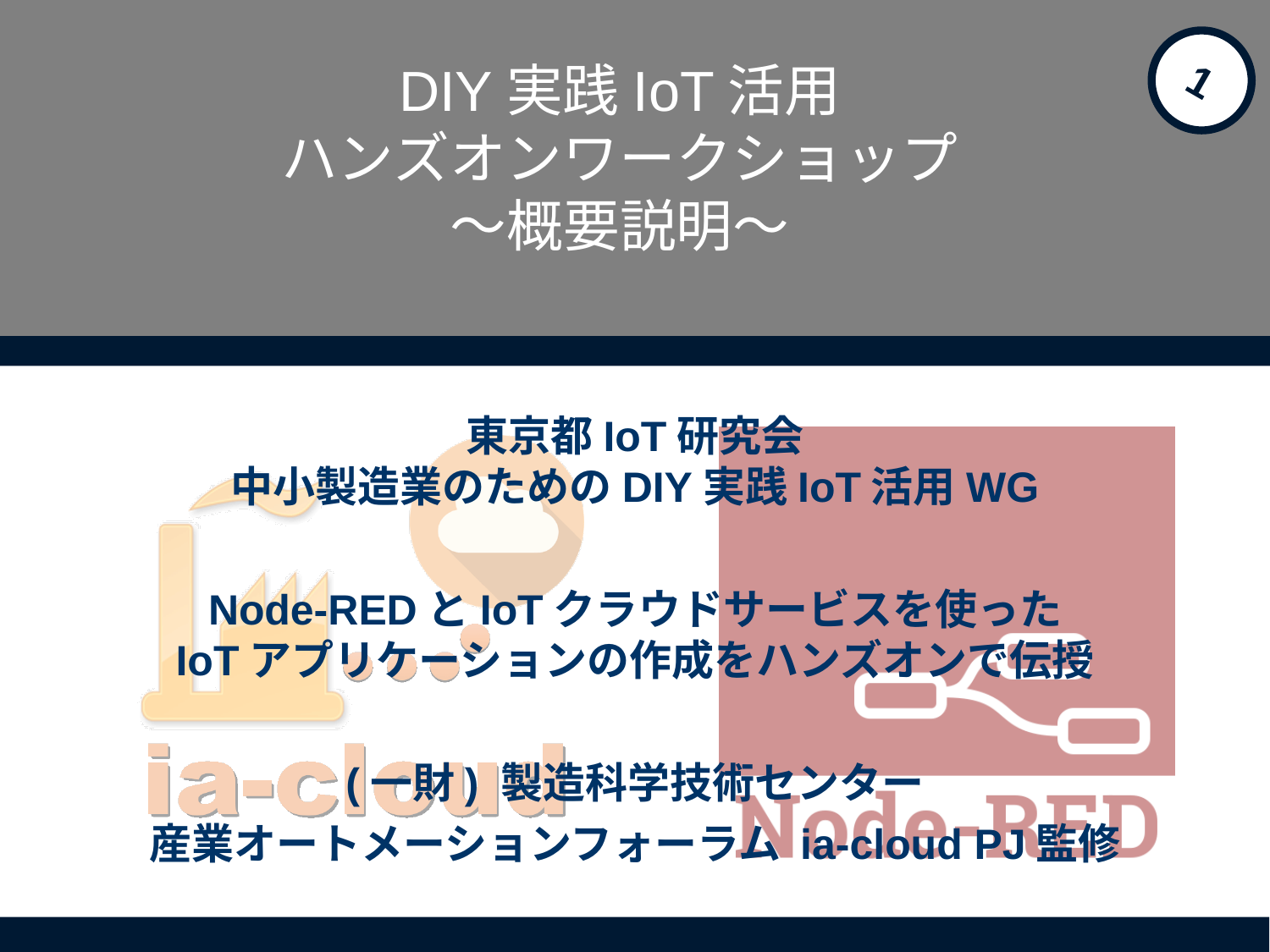

1
# DIY実践IoT活用 ハンズオンワークショップ ～概要説明～
東京都IoT研究会
中小製造業のためのDIY実践IoT活用WG

Node-REDとIoTクラウドサービスを使った
IoTアプリケーションの作成をハンズオンで伝授

(一財) 製造科学技術センター
産業オートメーションフォーラム ia-cloud PJ監修